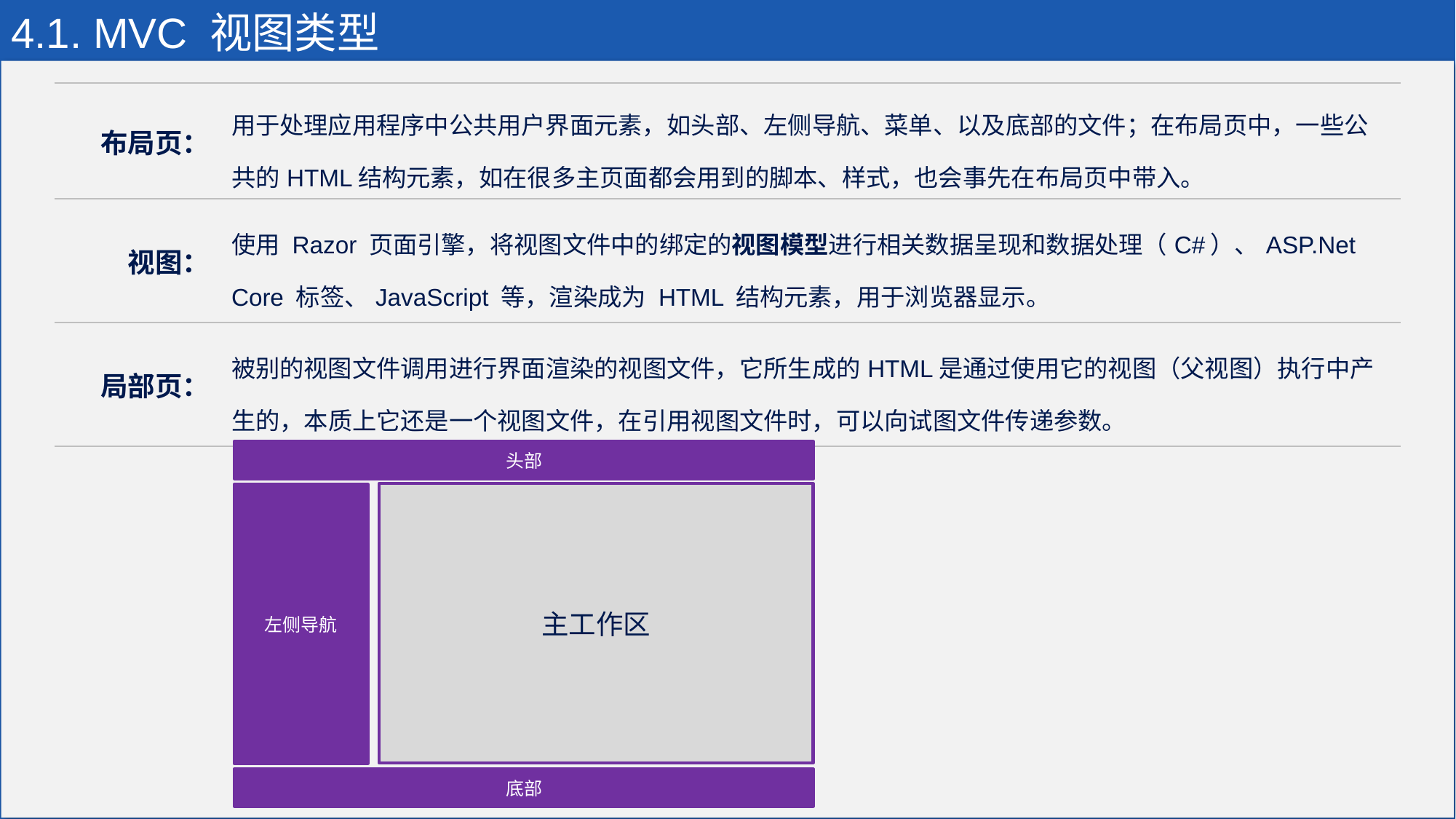

# 4.1. MVC 视图类型
| 布局页： | 用于处理应用程序中公共用户界面元素，如头部、左侧导航、菜单、以及底部的文件；在布局页中，一些公共的HTML结构元素，如在很多主页面都会用到的脚本、样式，也会事先在布局页中带入。 |
| --- | --- |
| 视图： | 使用 Razor 页面引擎，将视图文件中的绑定的视图模型进行相关数据呈现和数据处理（C#）、ASP.Net Core 标签、JavaScript 等，渲染成为 HTML 结构元素，用于浏览器显示。 |
| 局部页： | 被别的视图文件调用进行界面渲染的视图文件，它所生成的HTML是通过使用它的视图（父视图）执行中产生的，本质上它还是一个视图文件，在引用视图文件时，可以向试图文件传递参数。 |
头部
主工作区
左侧导航
底部